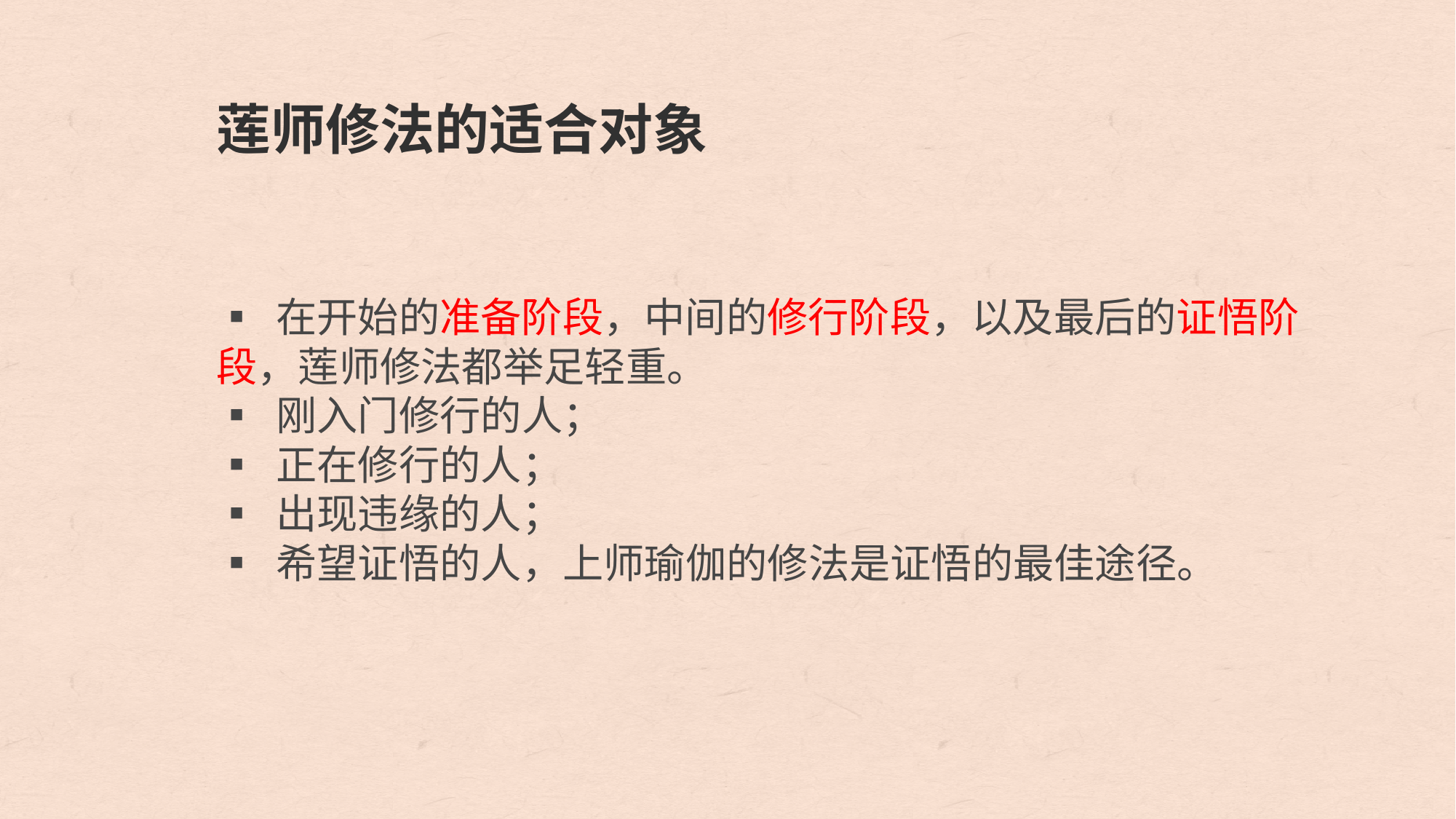

莲师修法的适合对象

▪ 在开始的准备阶段，中间的修行阶段，以及最后的证悟阶
段，莲师修法都举足轻重。
▪ 刚入门修行的人；
▪ 正在修行的人；
▪ 出现违缘的人；
▪ 希望证悟的人，上师瑜伽的修法是证悟的最佳途径。